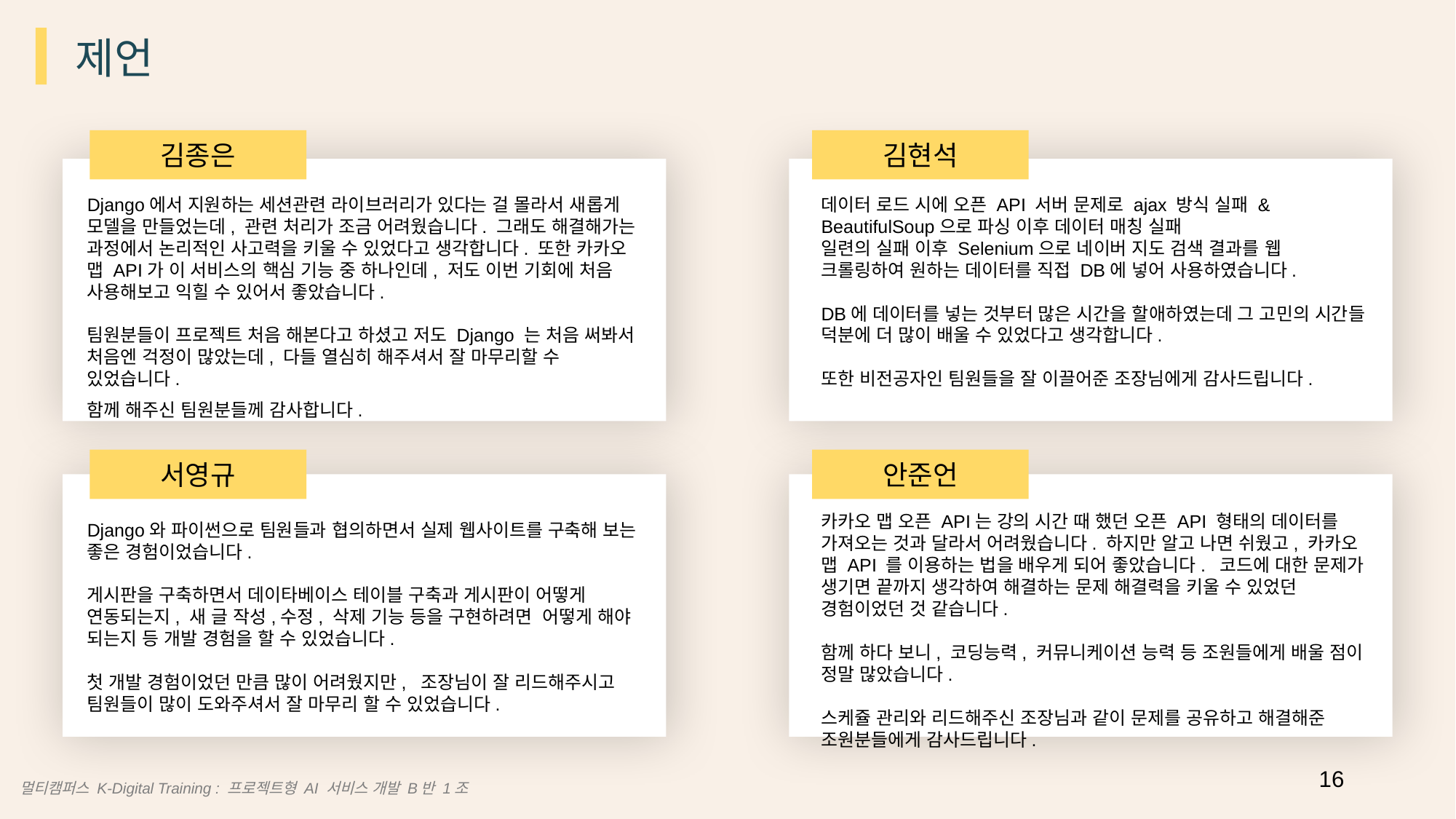

제언
김종은
김현석

Django에서 지원하는 세션관련 라이브러리가 있다는 걸 몰라서 새롭게 모델을 만들었는데, 관련 처리가 조금 어려웠습니다. 그래도 해결해가는 과정에서 논리적인 사고력을 키울 수 있었다고 생각합니다. 또한 카카오 맵 API가 이 서비스의 핵심 기능 중 하나인데, 저도 이번 기회에 처음 사용해보고 익힐 수 있어서 좋았습니다.
팀원분들이 프로젝트 처음 해본다고 하셨고 저도 Django 는 처음 써봐서 처음엔 걱정이 많았는데, 다들 열심히 해주셔서 잘 마무리할 수 있었습니다.

함께 해주신 팀원분들께 감사합니다.
데이터 로드 시에 오픈 API 서버 문제로 ajax 방식 실패 &  BeautifulSoup으로 파싱 이후 데이터 매칭 실패
일련의 실패 이후 Selenium으로 네이버 지도 검색 결과를 웹 크롤링하여 원하는 데이터를 직접 DB에 넣어 사용하였습니다.
DB에 데이터를 넣는 것부터 많은 시간을 할애하였는데 그 고민의 시간들 덕분에 더 많이 배울 수 있었다고 생각합니다.
또한 비전공자인 팀원들을 잘 이끌어준 조장님에게 감사드립니다.
서영규
안준언

카카오 맵 오픈 API는 강의 시간 때 했던 오픈 API 형태의 데이터를 가져오는 것과 달라서 어려웠습니다. 하지만 알고 나면 쉬웠고, 카카오 맵 API 를 이용하는 법을 배우게 되어 좋았습니다.  코드에 대한 문제가 생기면 끝까지 생각하여 해결하는 문제 해결력을 키울 수 있었던 경험이었던 것 같습니다.
함께 하다 보니, 코딩능력, 커뮤니케이션 능력 등 조원들에게 배울 점이 정말 많았습니다.
스케쥴 관리와 리드해주신 조장님과 같이 문제를 공유하고 해결해준 조원분들에게 감사드립니다.
Django와 파이썬으로 팀원들과 협의하면서 실제 웹사이트를 구축해 보는 좋은 경험이었습니다.
게시판을 구축하면서 데이타베이스 테이블 구축과 게시판이 어떻게 연동되는지, 새 글 작성,수정, 삭제 기능 등을 구현하려면  어떻게 해야 되는지 등 개발 경험을 할 수 있었습니다.
첫 개발 경험이었던 만큼 많이 어려웠지만,  조장님이 잘 리드해주시고 팀원들이 많이 도와주셔서 잘 마무리 할 수 있었습니다.
16